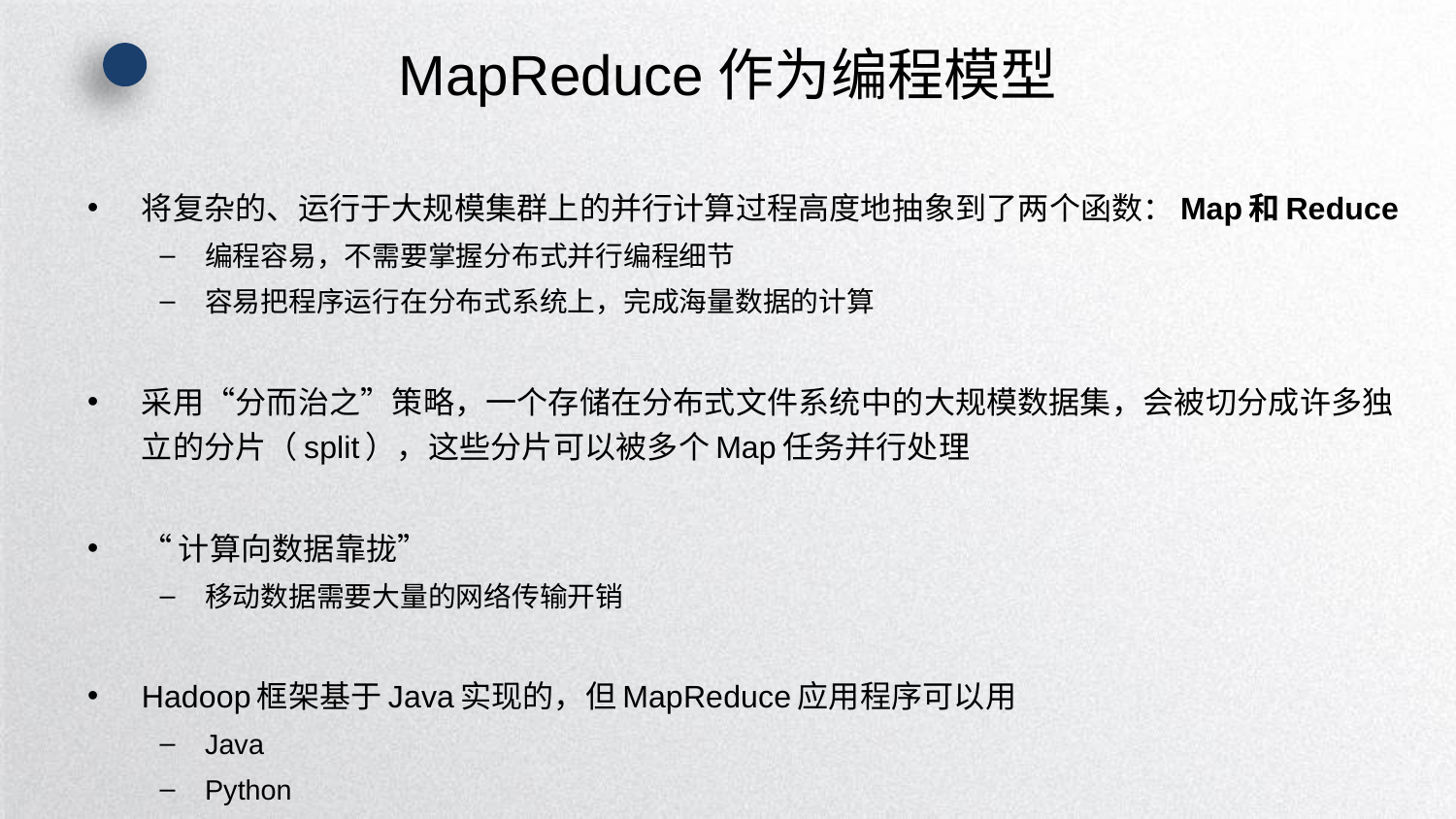

# MapReduce作为编程模型

将复杂的、运行于大规模集群上的并行计算过程高度地抽象到了两个函数：Map和Reduce
编程容易，不需要掌握分布式并行编程细节
容易把程序运行在分布式系统上，完成海量数据的计算

采用“分而治之”策略，一个存储在分布式文件系统中的大规模数据集，会被切分成许多独立的分片（split），这些分片可以被多个Map任务并行处理

“计算向数据靠拢”
移动数据需要大量的网络传输开销

Hadoop框架基于Java实现的，但MapReduce应用程序可以用
Java
Python